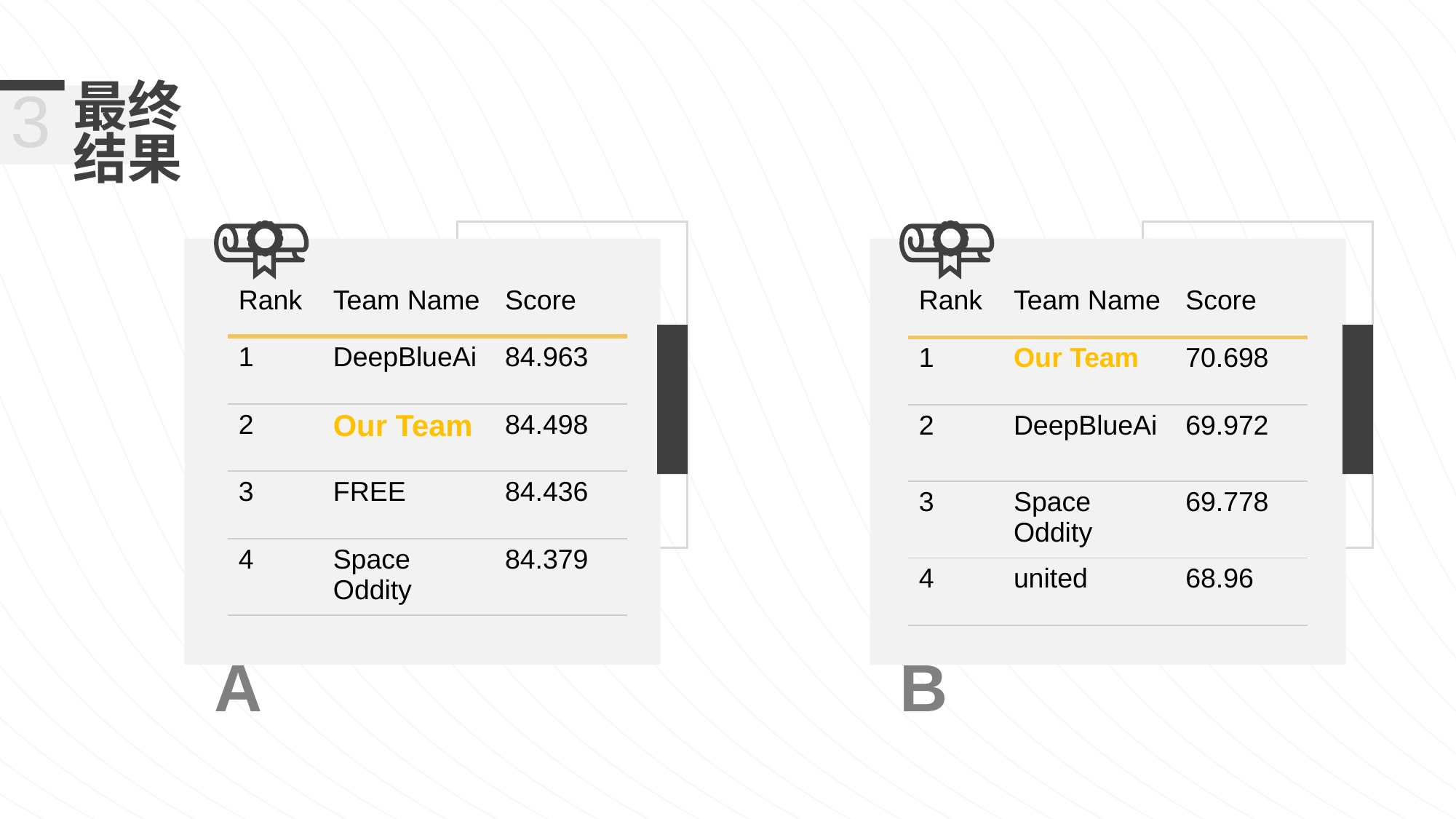

最终
结果
3

| Rank | Team Name | Score |
| --- | --- | --- |
| 1 | DeepBlueAi | 84.963 |
| 2 | Our Team | 84.498 |
| 3 | FREE | 84.436 |
| 4 | Space Oddity | 84.379 |
| Rank | Team Name | Score |
| --- | --- | --- |
| 1 | Our Team | 70.698 |
| 2 | DeepBlueAi | 69.972 |
| 3 | Space Oddity | 69.778 |
| 4 | united | 68.96 |

A
B